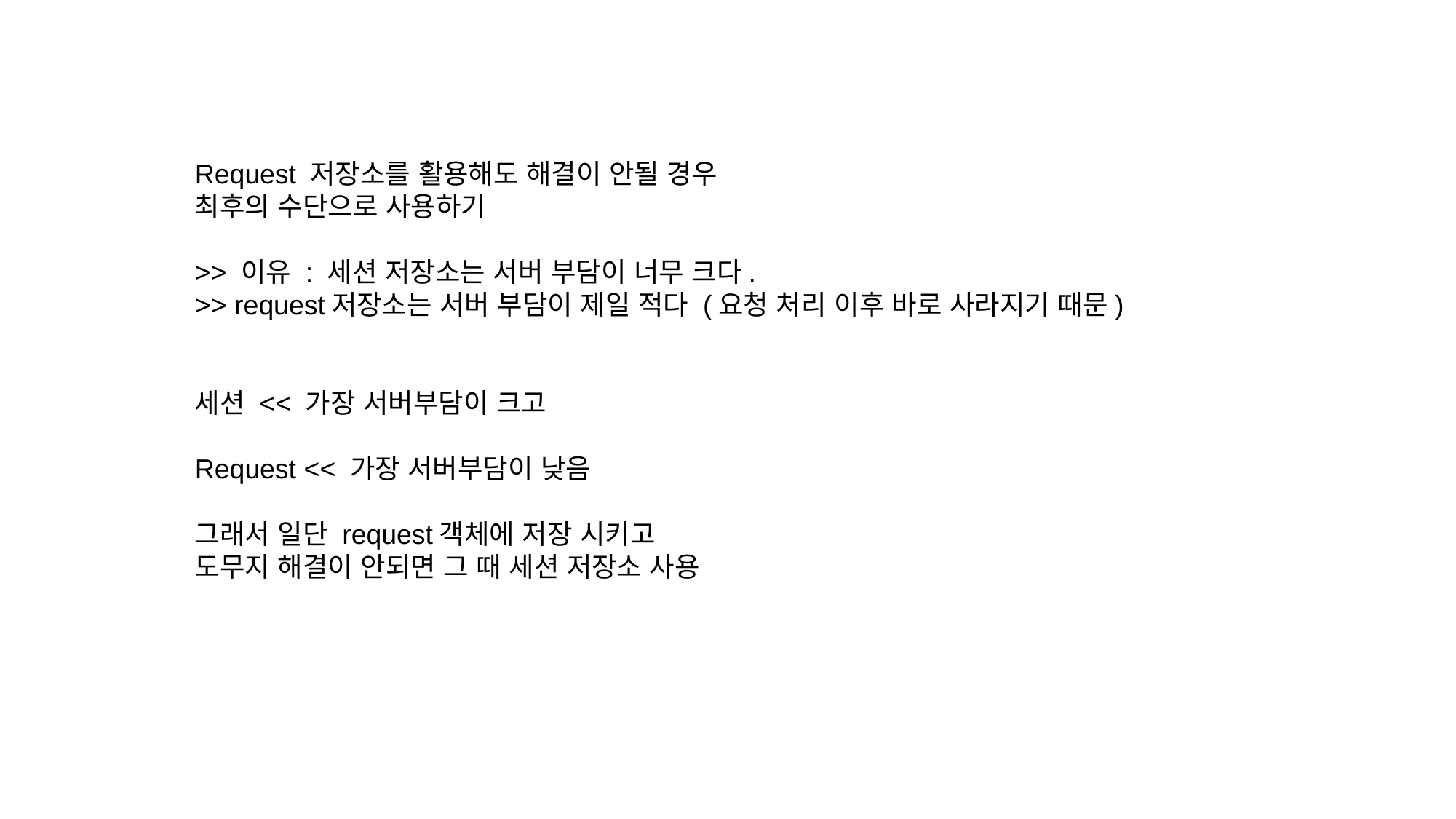

Request 저장소를 활용해도 해결이 안될 경우
최후의 수단으로 사용하기

>> 이유 : 세션 저장소는 서버 부담이 너무 크다.
>> request저장소는 서버 부담이 제일 적다 (요청 처리 이후 바로 사라지기 때문)

세션 << 가장 서버부담이 크고

Request << 가장 서버부담이 낮음

그래서 일단 request객체에 저장 시키고
도무지 해결이 안되면 그 때 세션 저장소 사용